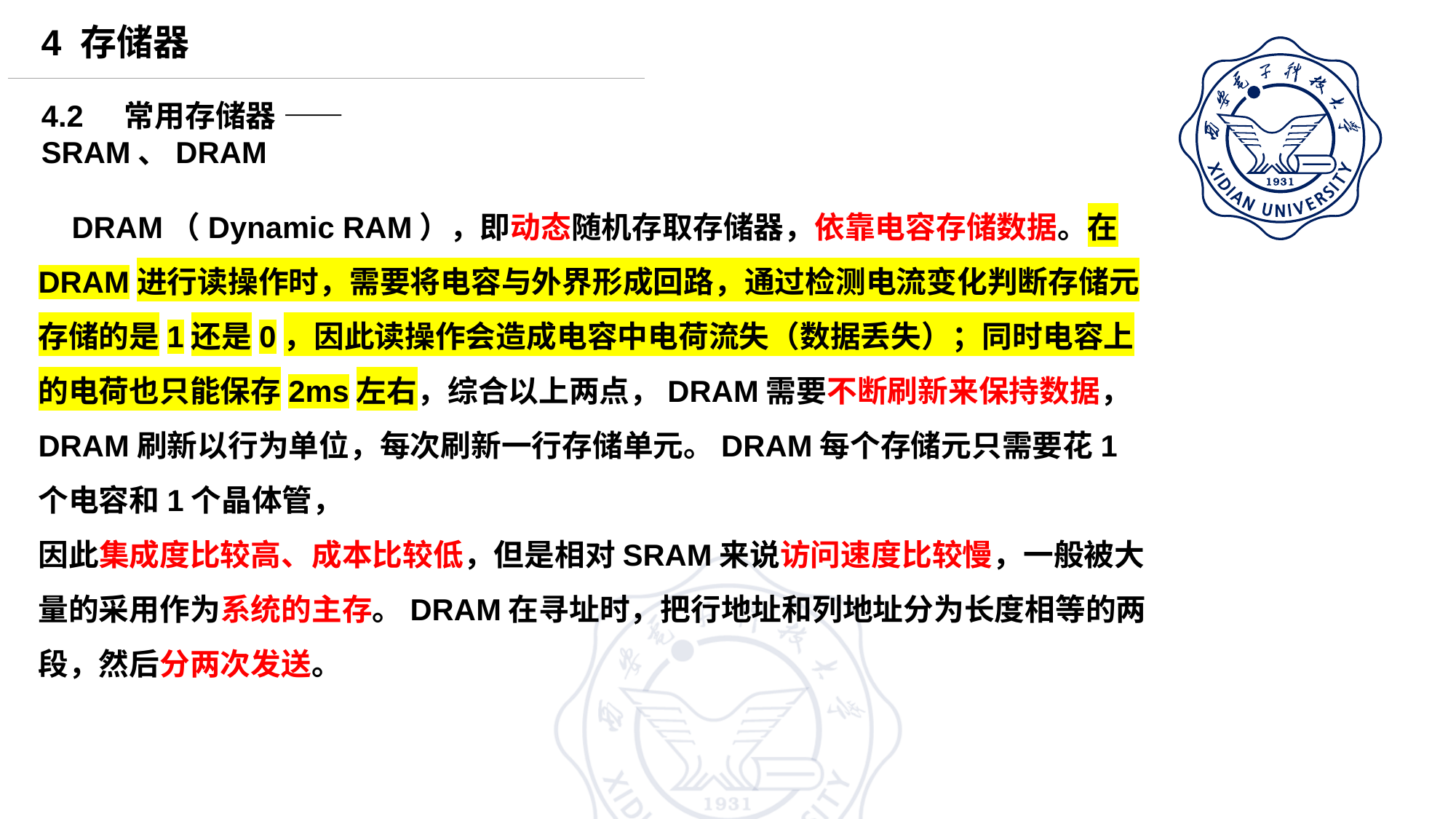

4 存储器

4.2    常用存储器 —— SRAM、DRAM
    DRAM（Dynamic RAM），即动态随机存取存储器，依靠电容存储数据。在DRAM进行读操作时，需要将电容与外界形成回路，通过检测电流变化判断存储元存储的是1还是0，因此读操作会造成电容中电荷流失（数据丢失）；同时电容上的电荷也只能保存2ms左右，综合以上两点，DRAM需要不断刷新来保持数据，DRAM刷新以行为单位，每次刷新一行存储单元。DRAM每个存储元只需要花1个电容和1个晶体管，
因此集成度比较高、成本比较低，但是相对SRAM来说访问速度比较慢，一般被大量的采用作为系统的主存。DRAM在寻址时，把行地址和列地址分为长度相等的两段，然后分两次发送。